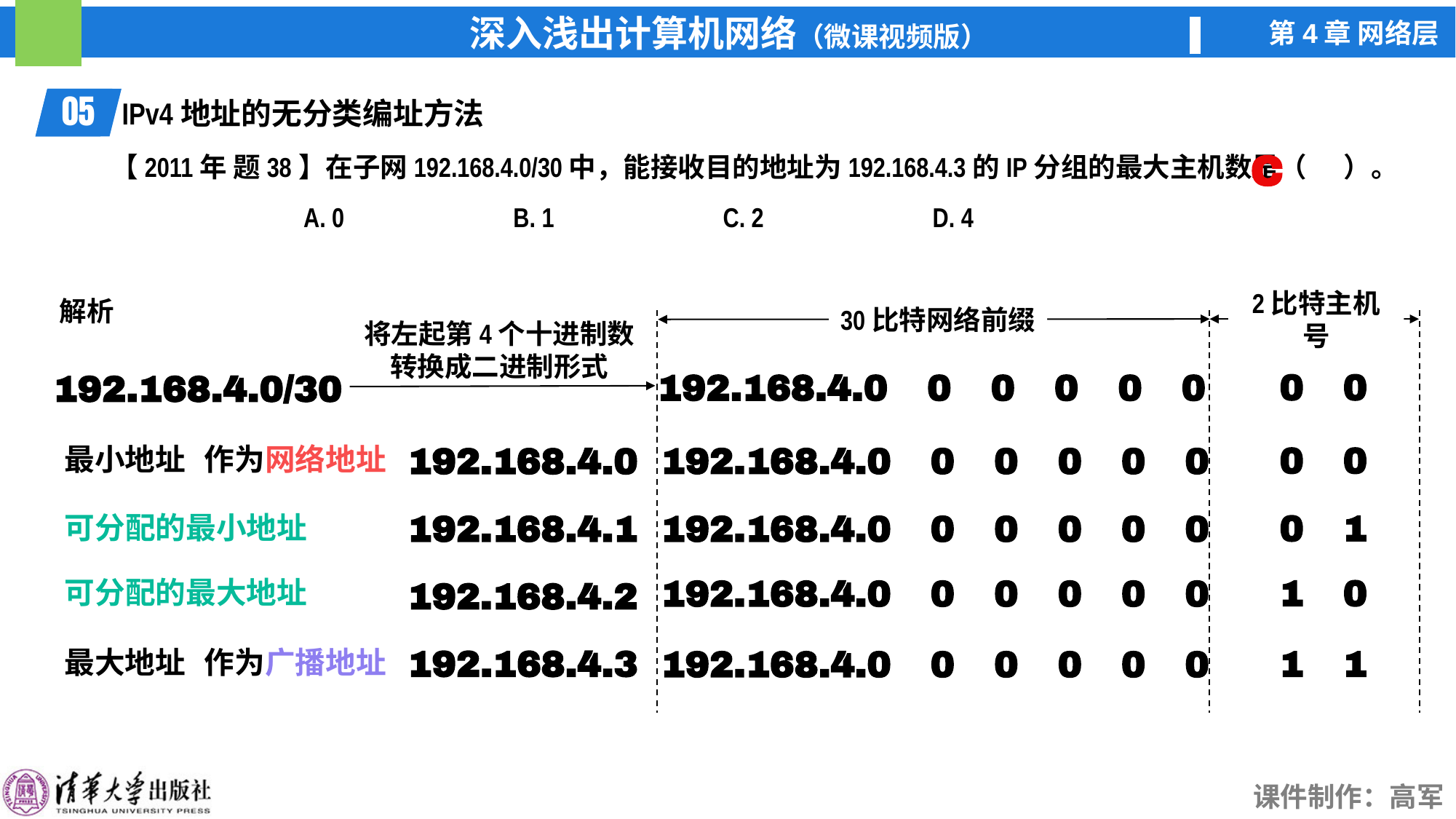

01
IPv4地址的无分类编址方法
05
【2011年 题38】在子网192.168.4.0/30中，能接收目的地址为192.168.4.3的IP分组的最大主机数是（      ）。
A. 0
B. 1
C. 2
D. 4
C
解析
30比特网络前缀
2比特主机号
将左起第4个十进制数
转换成二进制形式
00
192.168.4.000000
192.168.4.0/30
00
最小地址
作为网络地址
192.168.4.000000
192.168.4.0
01
可分配的最小地址
192.168.4.1
192.168.4.000000
10
可分配的最大地址
192.168.4.000000
192.168.4.2
最大地址
作为广播地址
192.168.4.3
11
192.168.4.000000